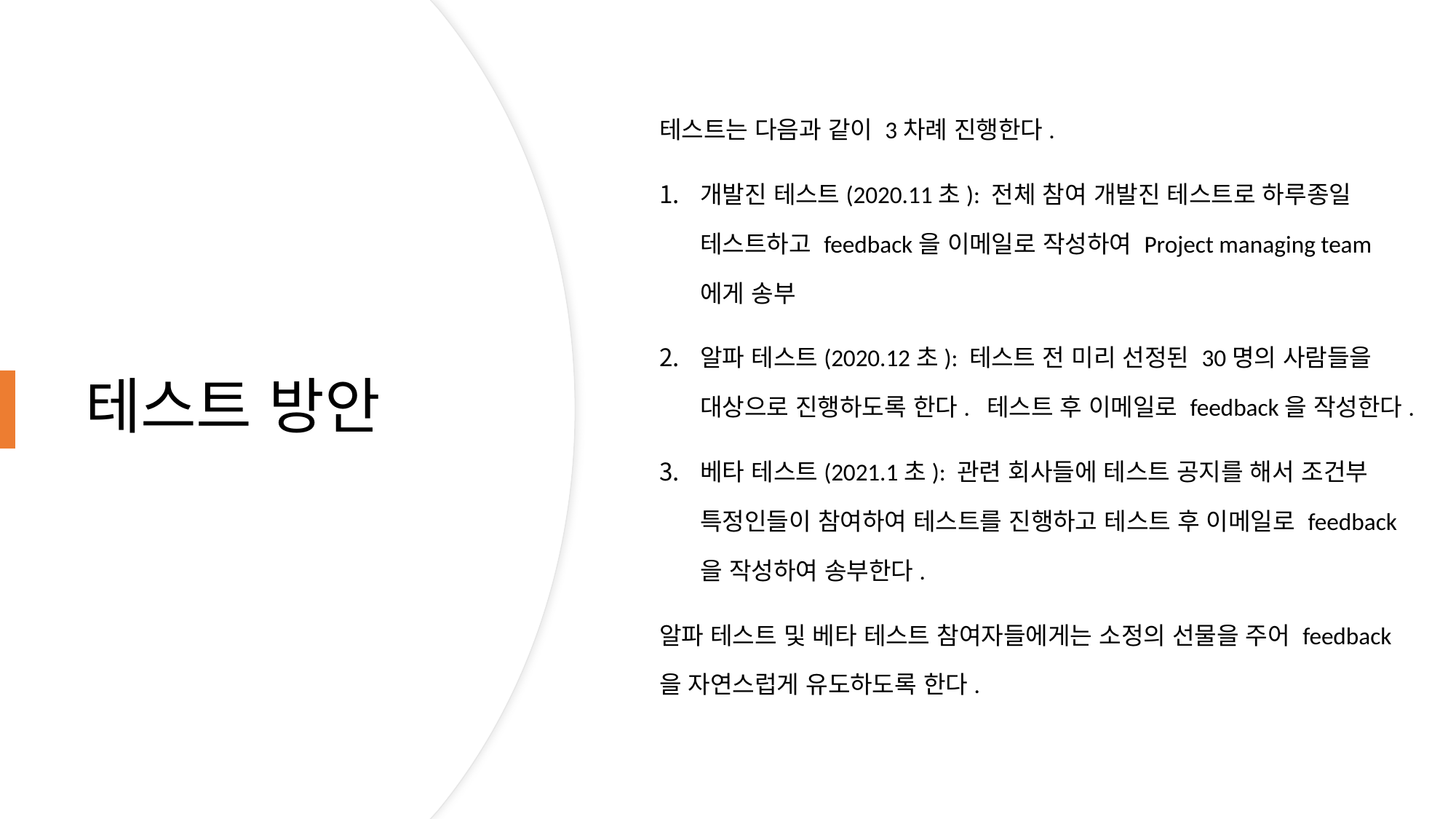

테스트는 다음과 같이 3차례 진행한다.
개발진 테스트(2020.11초): 전체 참여 개발진 테스트로 하루종일 테스트하고 feedback을 이메일로 작성하여 Project managing team에게 송부
알파 테스트(2020.12초): 테스트 전 미리 선정된 30명의 사람들을 대상으로 진행하도록 한다.  테스트 후 이메일로 feedback을 작성한다.
베타 테스트(2021.1초): 관련 회사들에 테스트 공지를 해서 조건부 특정인들이 참여하여 테스트를 진행하고 테스트 후 이메일로 feedback을 작성하여 송부한다.
알파 테스트 및 베타 테스트 참여자들에게는 소정의 선물을 주어 feedback을 자연스럽게 유도하도록 한다.
# 테스트 방안